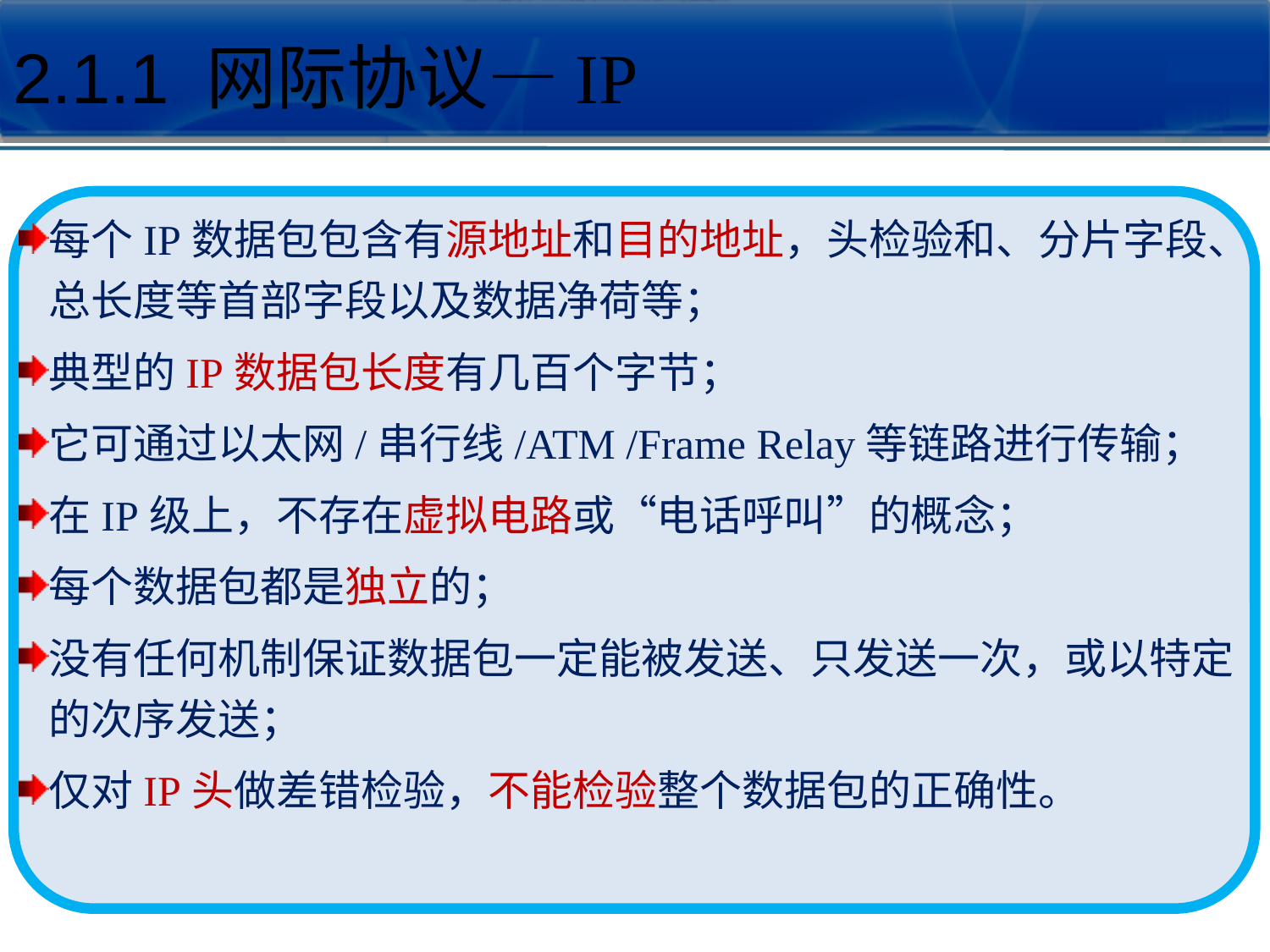

2.1.1 网际协议—IP

每个IP数据包包含有源地址和目的地址，头检验和、分片字段、总长度等首部字段以及数据净荷等；
典型的IP数据包长度有几百个字节；
它可通过以太网/串行线/ATM /Frame Relay等链路进行传输；
在IP级上，不存在虚拟电路或“电话呼叫”的概念；
每个数据包都是独立的；
没有任何机制保证数据包一定能被发送、只发送一次，或以特定的次序发送；
仅对IP头做差错检验，不能检验整个数据包的正确性。